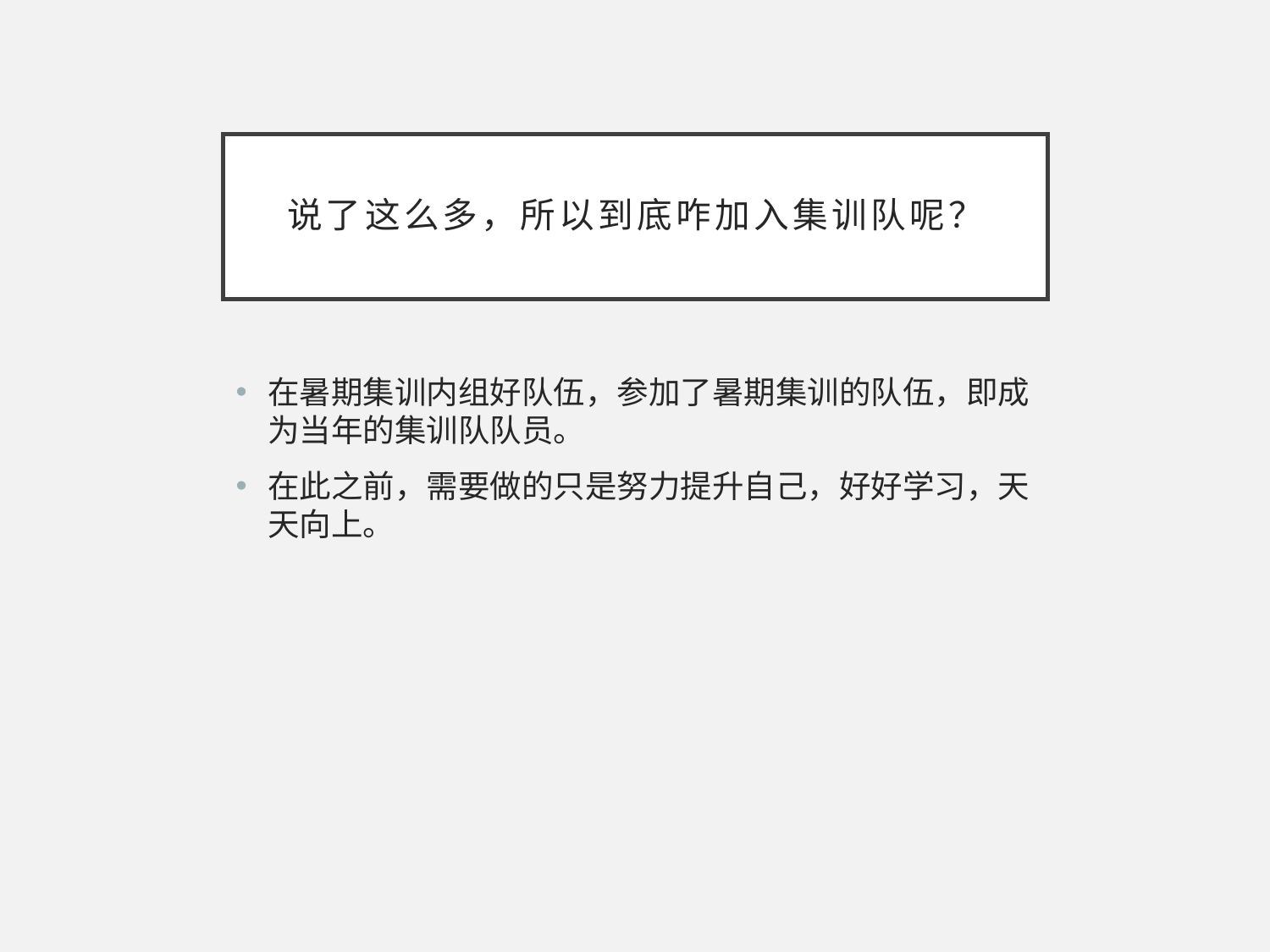

# 说了这么多，所以到底咋加入集训队呢？
在暑期集训内组好队伍，参加了暑期集训的队伍，即成为当年的集训队队员。
在此之前，需要做的只是努力提升自己，好好学习，天天向上。